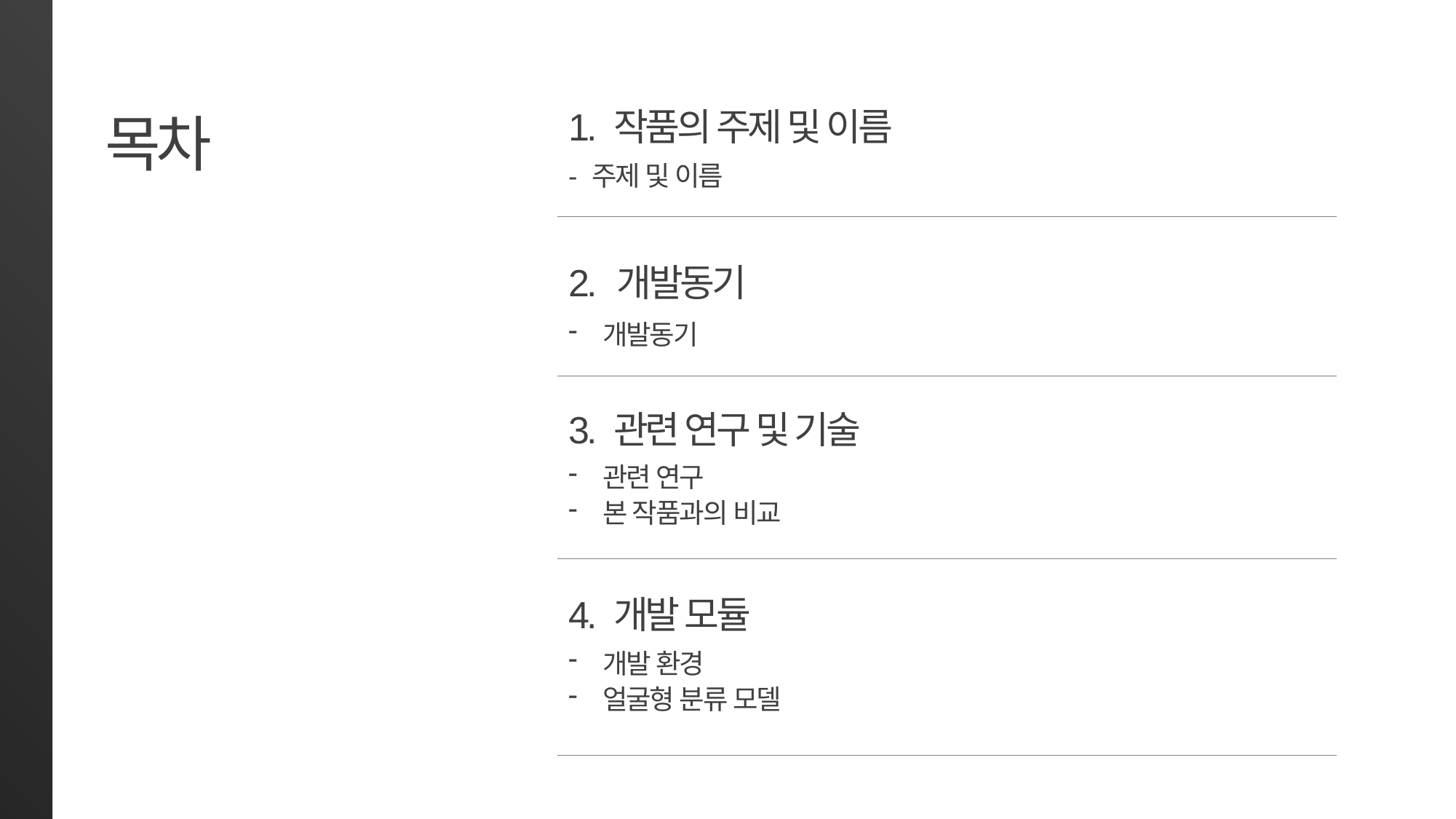

목차
1. 작품의 주제 및 이름
- 주제 및 이름

2. 개발동기
개발동기
3. 관련 연구 및 기술
관련 연구
본 작품과의 비교
4. 개발 모듈
개발 환경
얼굴형 분류 모델